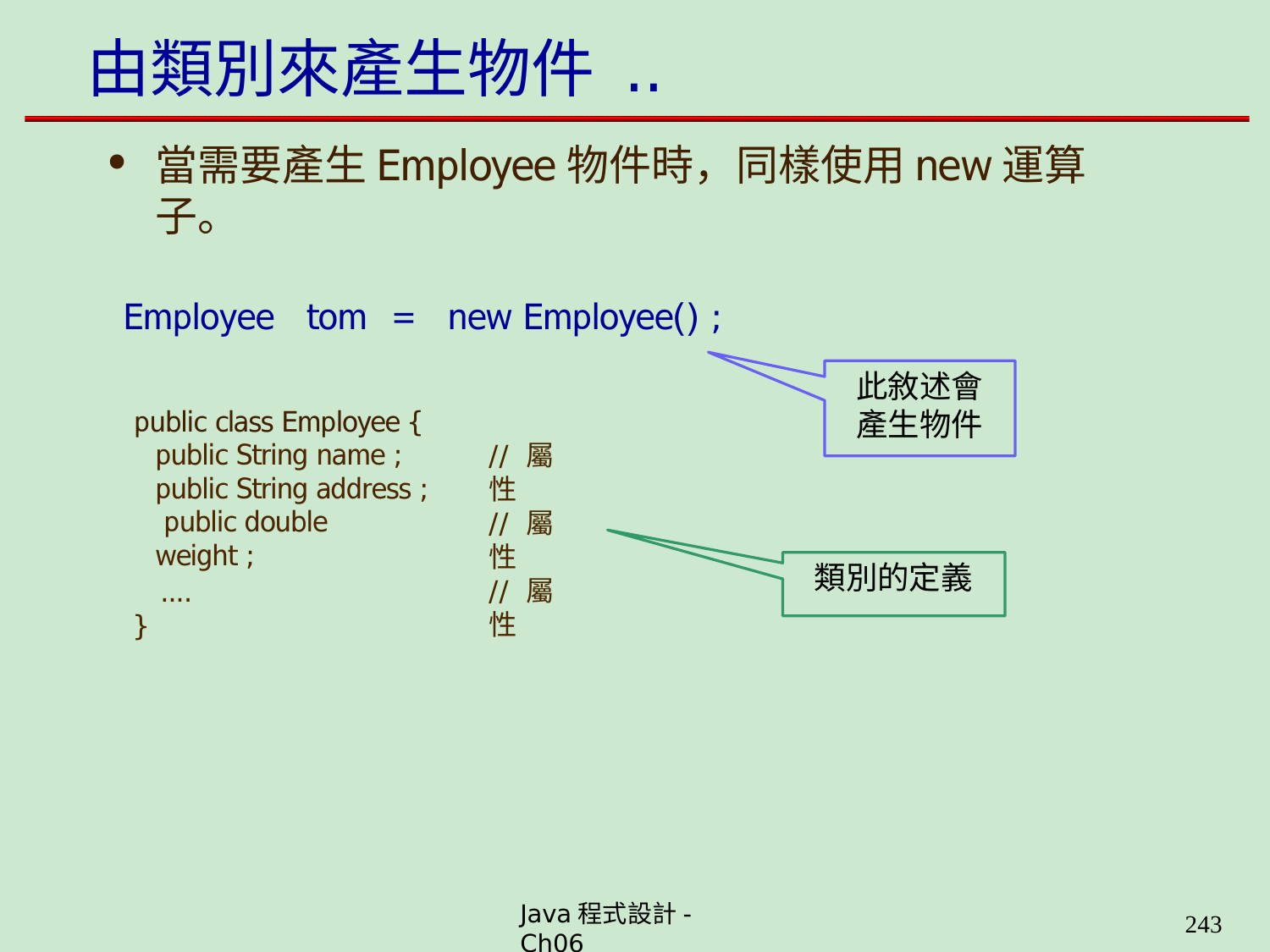

# 由類別來產生物件 ..
當需要產生Employee物件時，同樣使用new運算子。
Employee
tom	=
new Employee() ;

此敘述會
產生物件
public class Employee {  public String name ;  public String address ;  public double weight ;
// 屬性
// 屬性
// 屬性

類別的定義
….
}
Java程式設計-Ch06
243